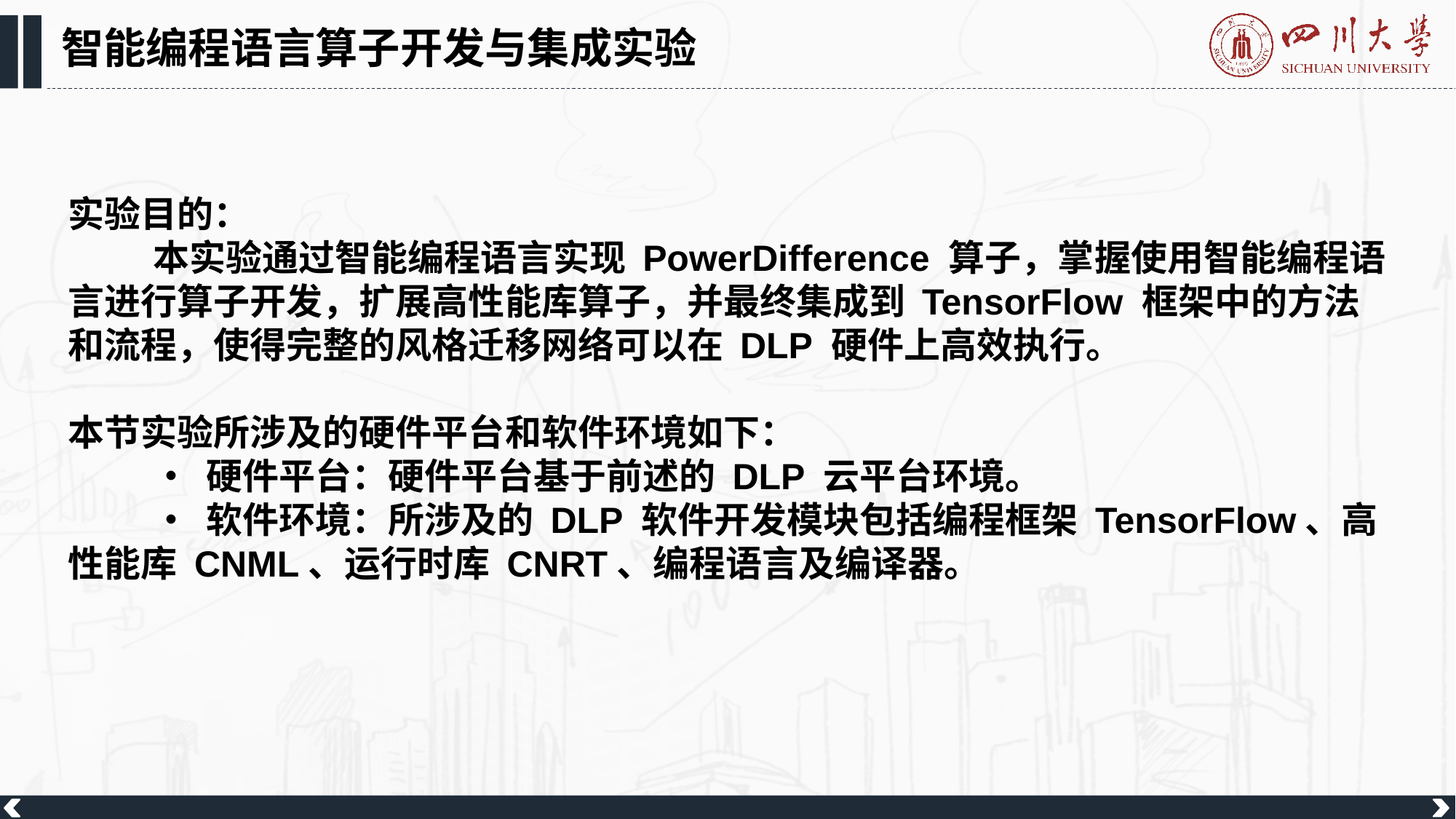

智能编程语言算子开发与集成实验

实验目的：
本实验通过智能编程语言实现 PowerDifference 算子，掌握使用智能编程语言进行算子开发，扩展高性能库算子，并最终集成到 TensorFlow 框架中的方法和流程，使得完整的风格迁移网络可以在 DLP 硬件上高效执行。

本节实验所涉及的硬件平台和软件环境如下：
• 硬件平台：硬件平台基于前述的 DLP 云平台环境。
• 软件环境：所涉及的 DLP 软件开发模块包括编程框架 TensorFlow、高性能库 CNML、运行时库 CNRT、编程语言及编译器。